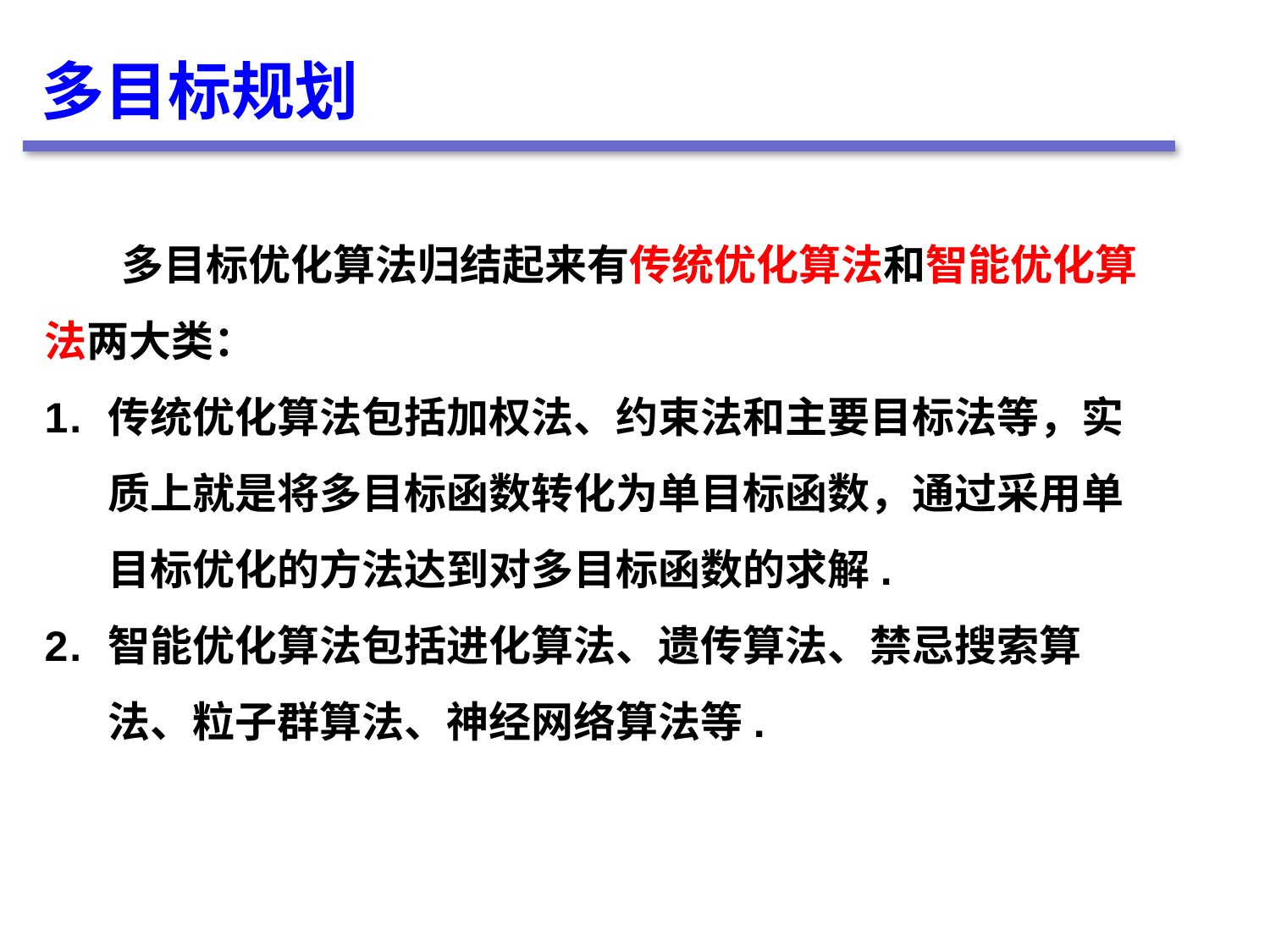

多目标规划
       多目标优化算法归结起来有传统优化算法和智能优化算法两大类：
传统优化算法包括加权法、约束法和主要目标法等，实质上就是将多目标函数转化为单目标函数，通过采用单目标优化的方法达到对多目标函数的求解.
智能优化算法包括进化算法、遗传算法、禁忌搜索算法、粒子群算法、神经网络算法等.